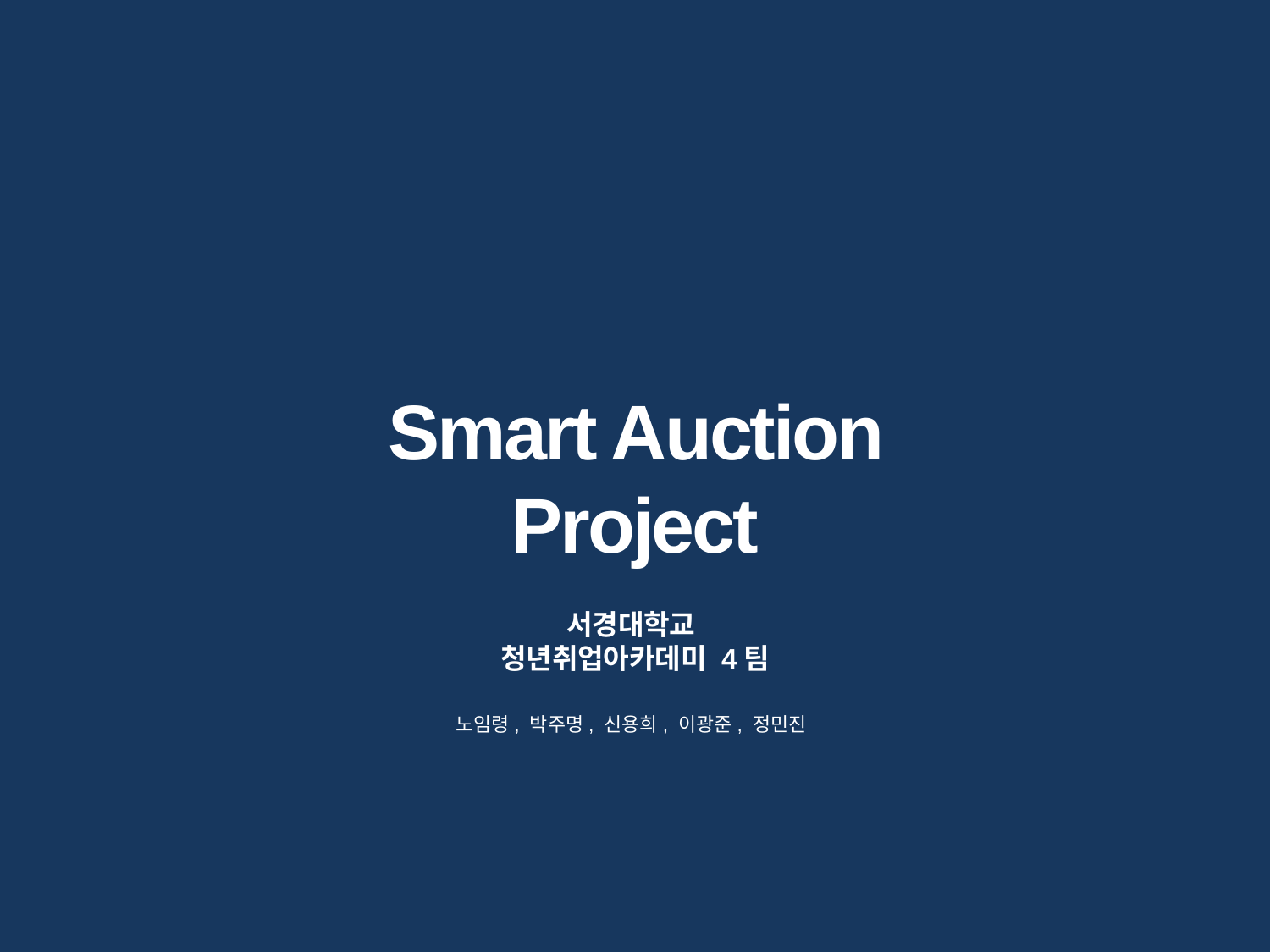

Smart Auction Project
서경대학교
청년취업아카데미 4팀
노임령, 박주명, 신용희, 이광준, 정민진